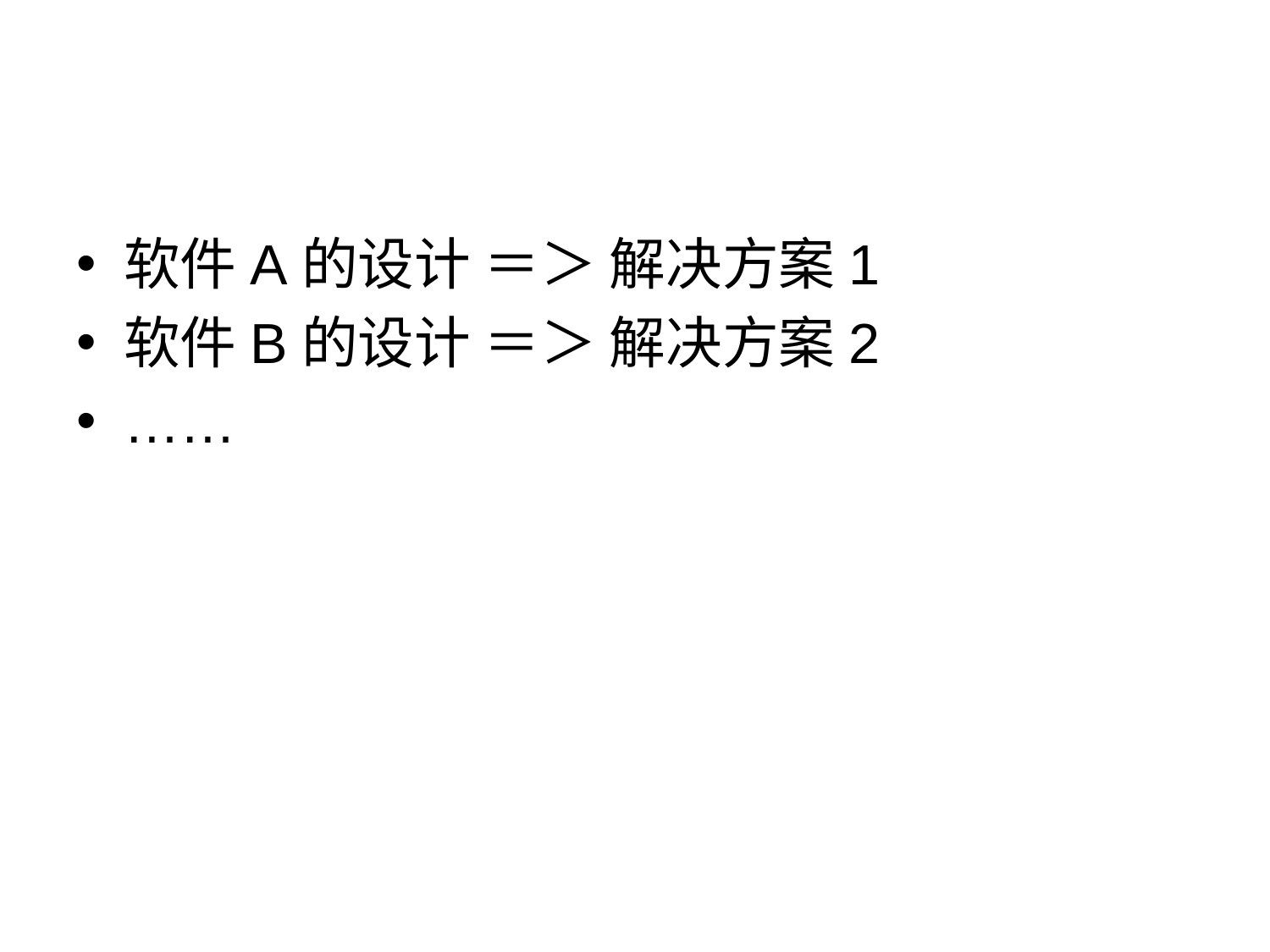

#
软件A的设计 ＝＞ 解决方案1
软件B的设计 ＝＞ 解决方案2
……